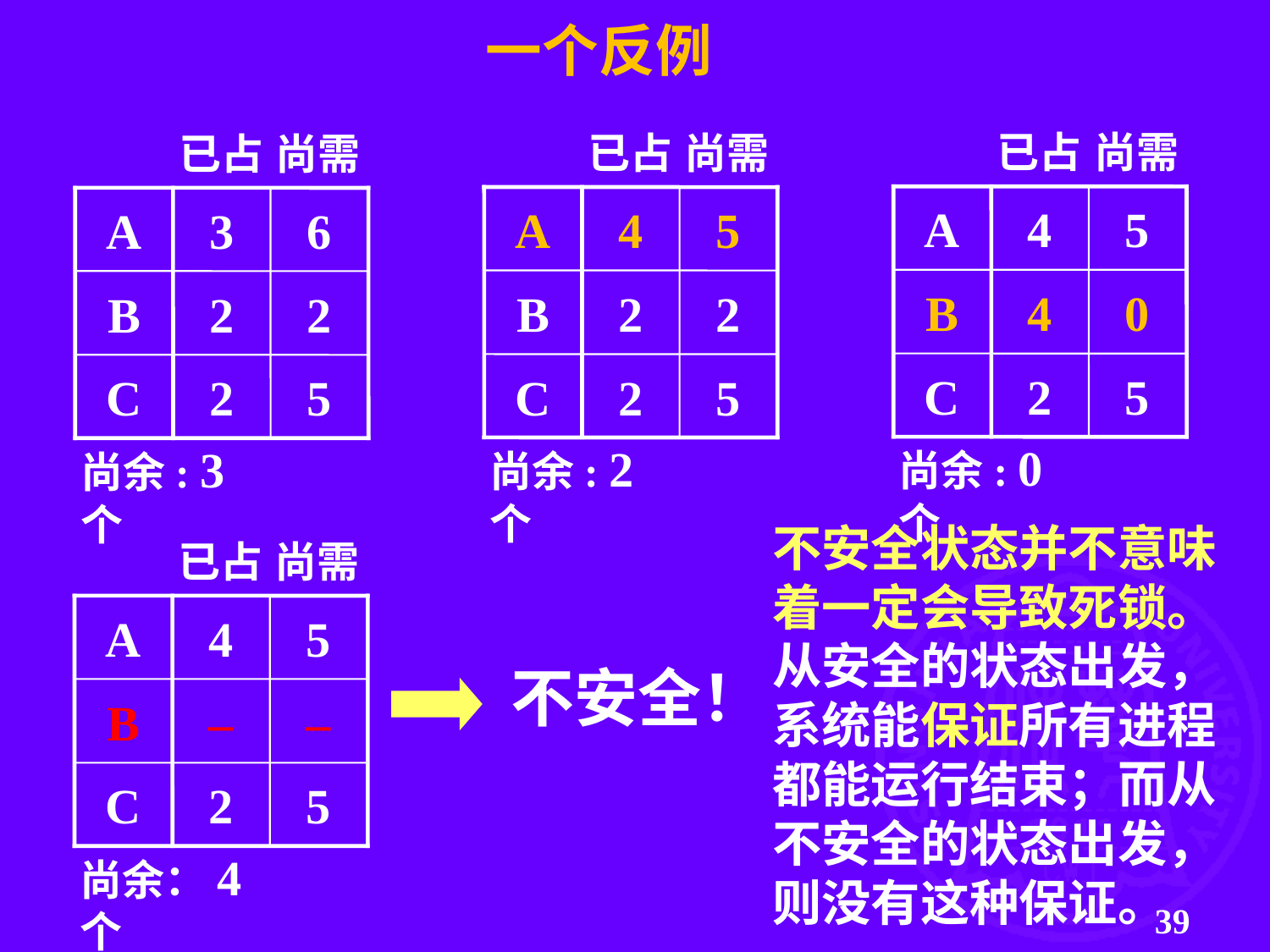

一个反例
已占
尚需
A

4

5

B

4
0
C

2
5
尚余: 0个

已占
尚需
A

4

5

B

2
2
C

2
5
尚余: 2个

已占
尚需
A

3

6

B

2
2
C

2
5
尚余: 3个

不安全状态并不意味
着一定会导致死锁。
从安全的状态出发，
系统能保证所有进程
都能运行结束；而从
不安全的状态出发，
则没有这种保证。
已占
尚需
A

4

5

B

–
–
C

2
5
尚余：4个

不安全！